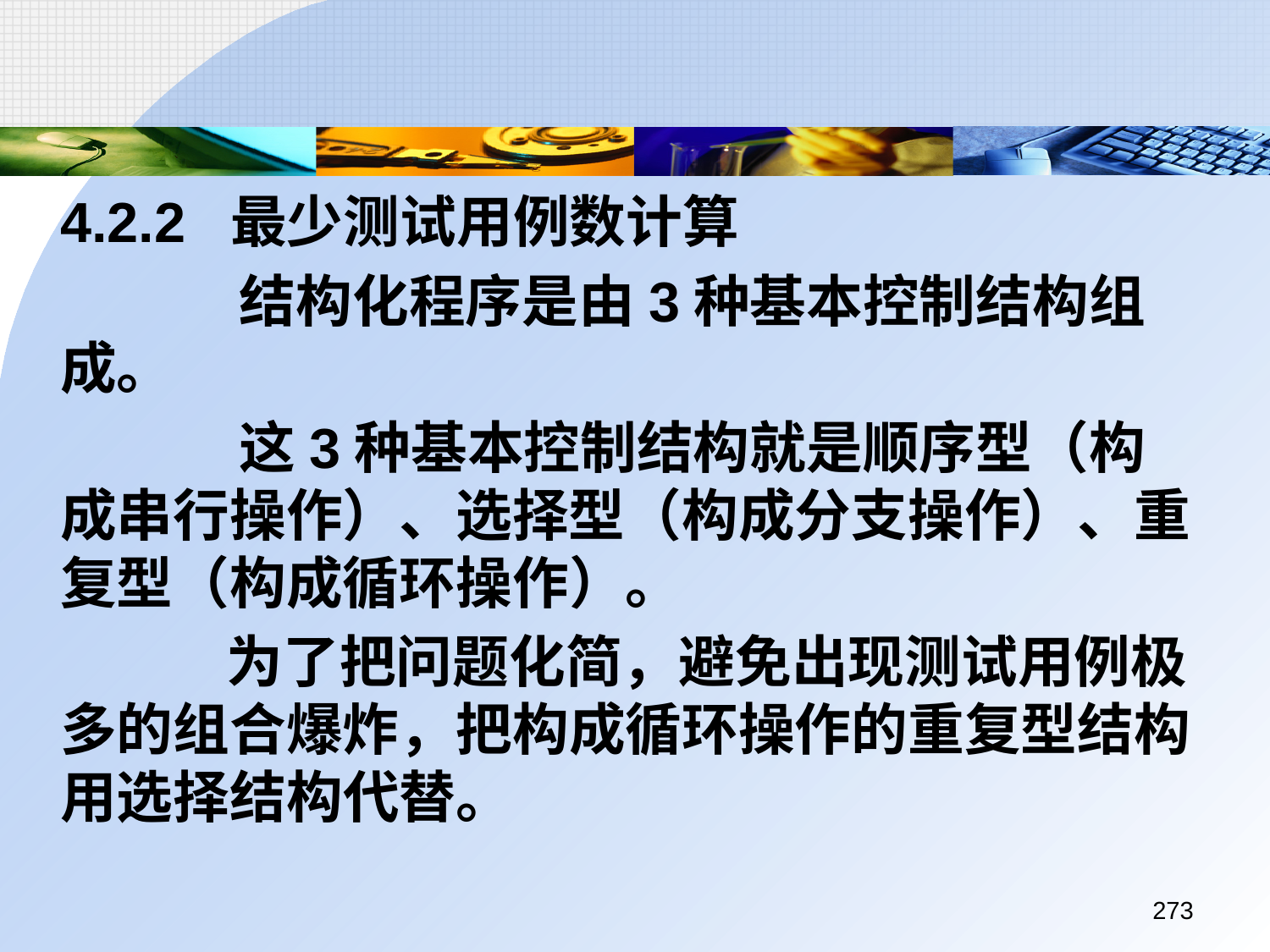

4.2.2  最少测试用例数计算
		   结构化程序是由3种基本控制结构组成。
		   这3种基本控制结构就是顺序型（构成串行操作）、选择型（构成分支操作）、重复型（构成循环操作）。
		  为了把问题化简，避免出现测试用例极多的组合爆炸，把构成循环操作的重复型结构用选择结构代替。
273